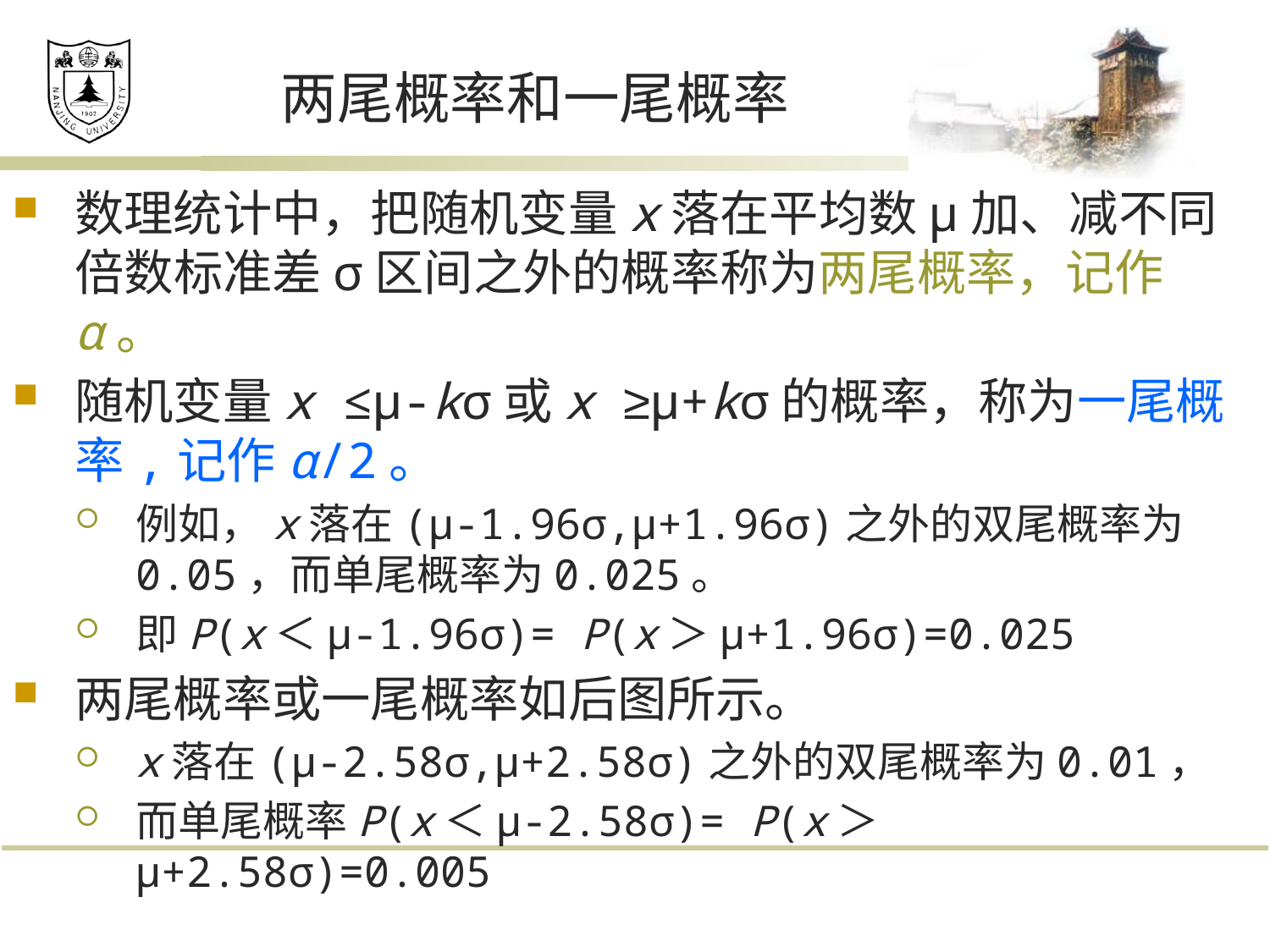

# 两尾概率和一尾概率
数理统计中，把随机变量x落在平均数μ加、减不同倍数标准差σ区间之外的概率称为两尾概率，记作α。
随机变量x ≤μ-kσ或x ≥μ+kσ的概率，称为一尾概率,记作α/2。
例如，x落在(μ-1.96σ,μ+1.96σ)之外的双尾概率为0.05，而单尾概率为0.025。
即P(x＜μ-1.96σ)= P(x＞μ+1.96σ)=0.025
两尾概率或一尾概率如后图所示。
x落在(μ-2.58σ,μ+2.58σ)之外的双尾概率为0.01，
而单尾概率P(x＜μ-2.58σ)= P(x＞μ+2.58σ)=0.005